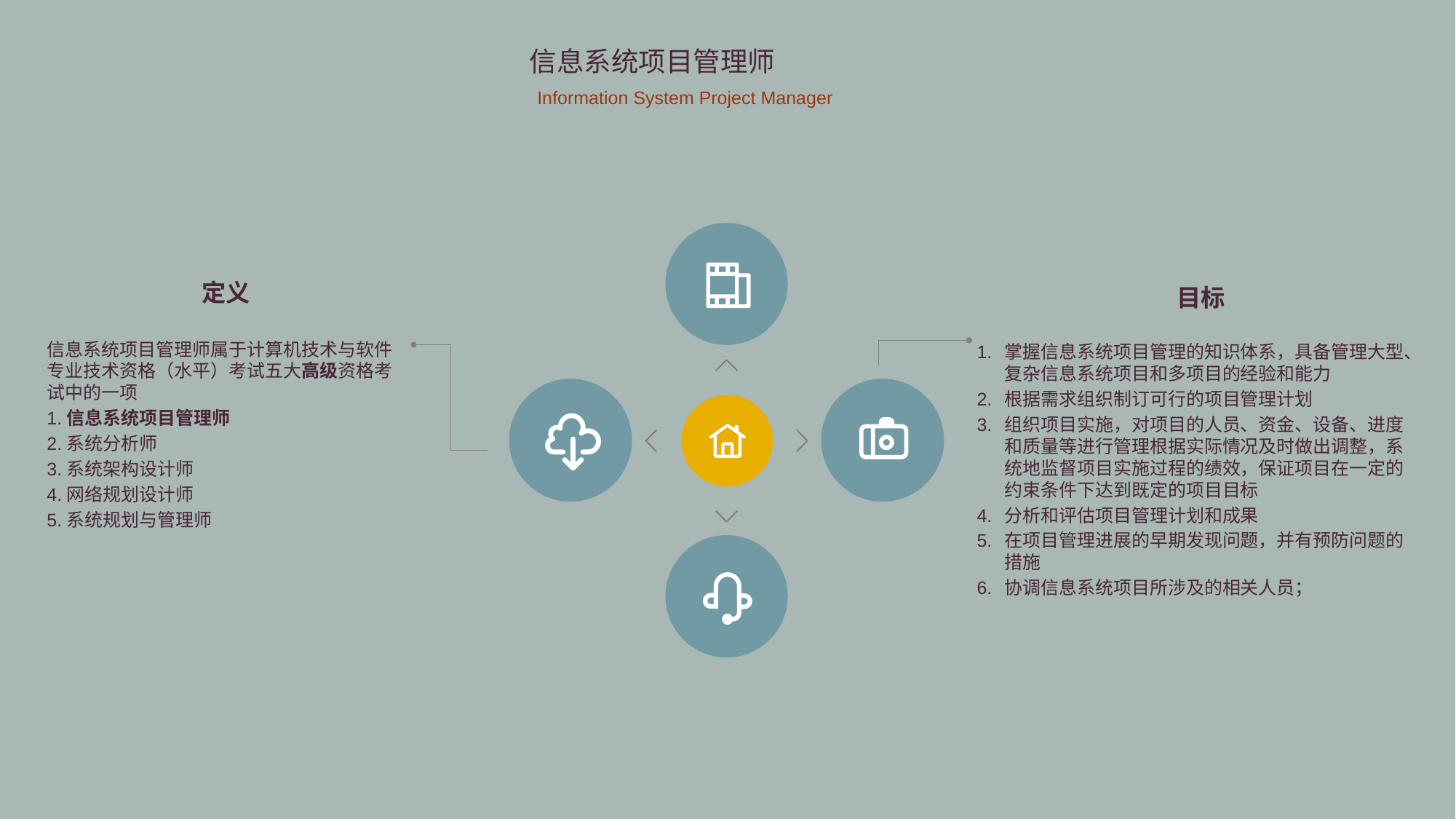

信息系统项目管理师
 Information System Project Manager

定义
信息系统项目管理师属于计算机技术与软件专业技术资格（水平）考试五大高级资格考试中的一项
1.信息系统项目管理师
2.系统分析师
3.系统架构设计师
4.网络规划设计师
5.系统规划与管理师
目标
掌握信息系统项目管理的知识体系，具备管理大型、复杂信息系统项目和多项目的经验和能力
根据需求组织制订可行的项目管理计划
组织项目实施，对项目的人员、资金、设备、进度和质量等进行管理根据实际情况及时做出调整，系统地监督项目实施过程的绩效，保证项目在一定的约束条件下达到既定的项目目标
分析和评估项目管理计划和成果
在项目管理进展的早期发现问题，并有预防问题的措施
协调信息系统项目所涉及的相关人员；